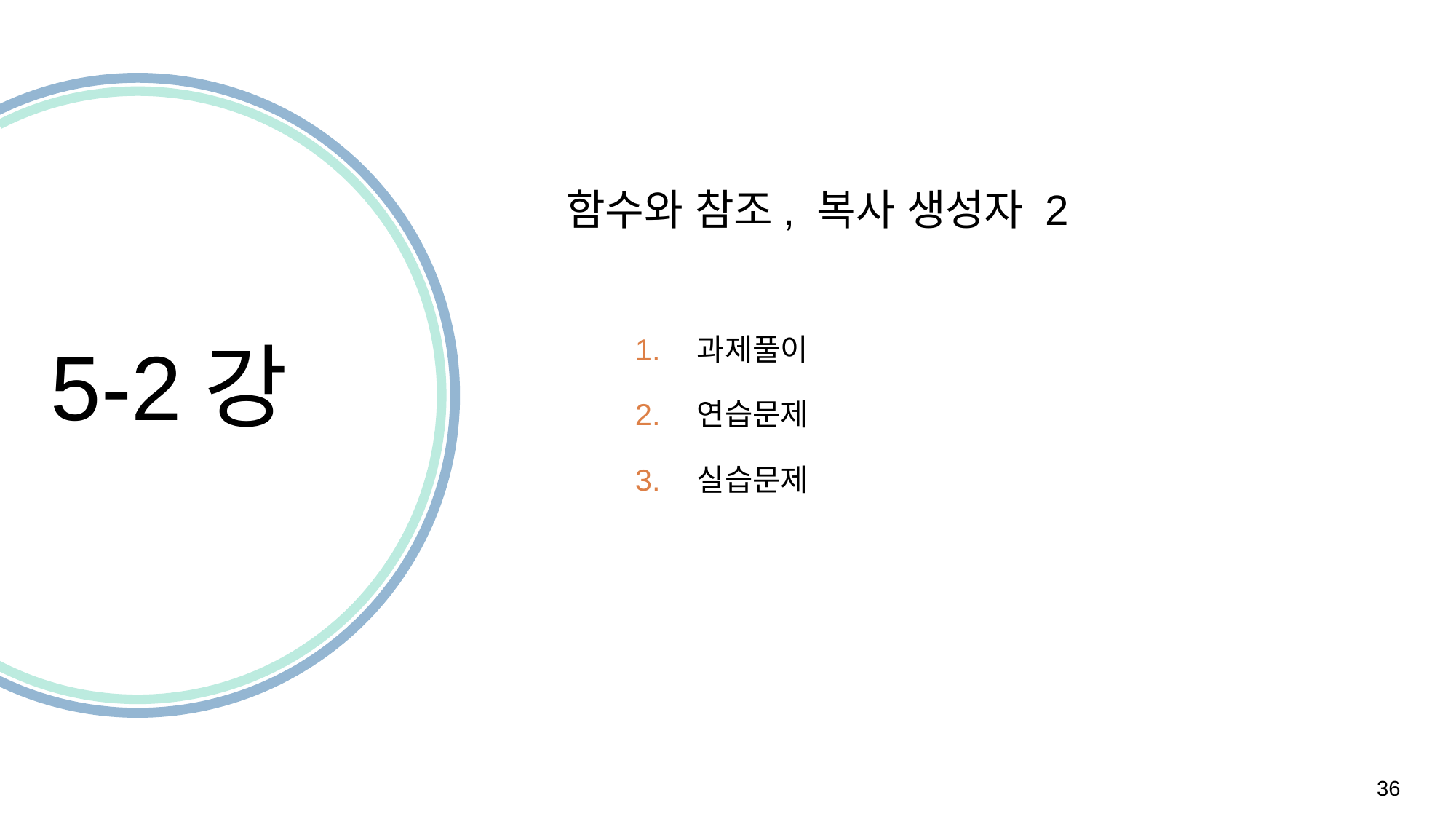

함수와 참조, 복사 생성자 2
5-2강
과제풀이
연습문제
실습문제